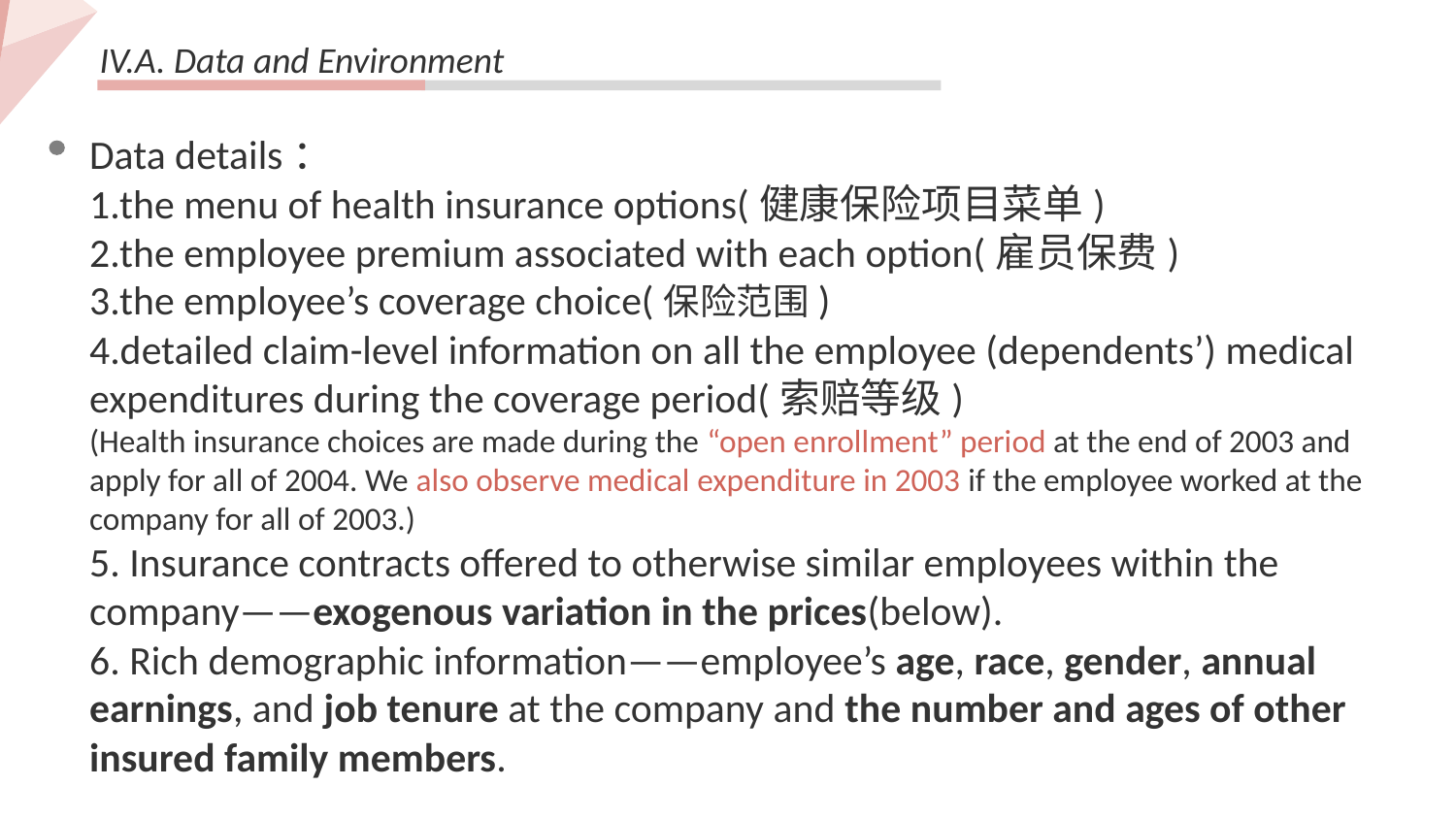

IV.A. Data and Environment

Data details：
1.the menu of health insurance options(健康保险项目菜单)
2.the employee premium associated with each option(雇员保费)
3.the employee’s coverage choice(保险范围)
4.detailed claim-level information on all the employee (dependents’) medical expenditures during the coverage period(索赔等级)
(Health insurance choices are made during the “open enrollment” period at the end of 2003 and apply for all of 2004. We also observe medical expenditure in 2003 if the employee worked at the company for all of 2003.)
5. Insurance contracts offered to otherwise similar employees within the company——exogenous variation in the prices(below).
6. Rich demographic information——employee’s age, race, gender, annual earnings, and job tenure at the company and the number and ages of other insured family members.

TOPIC HEAER ONE
We have many PowerPoint templates that has bee specifically designed.

TOPIC HEADER TWO
We have many PowerPoint templates that has been specifically designed.